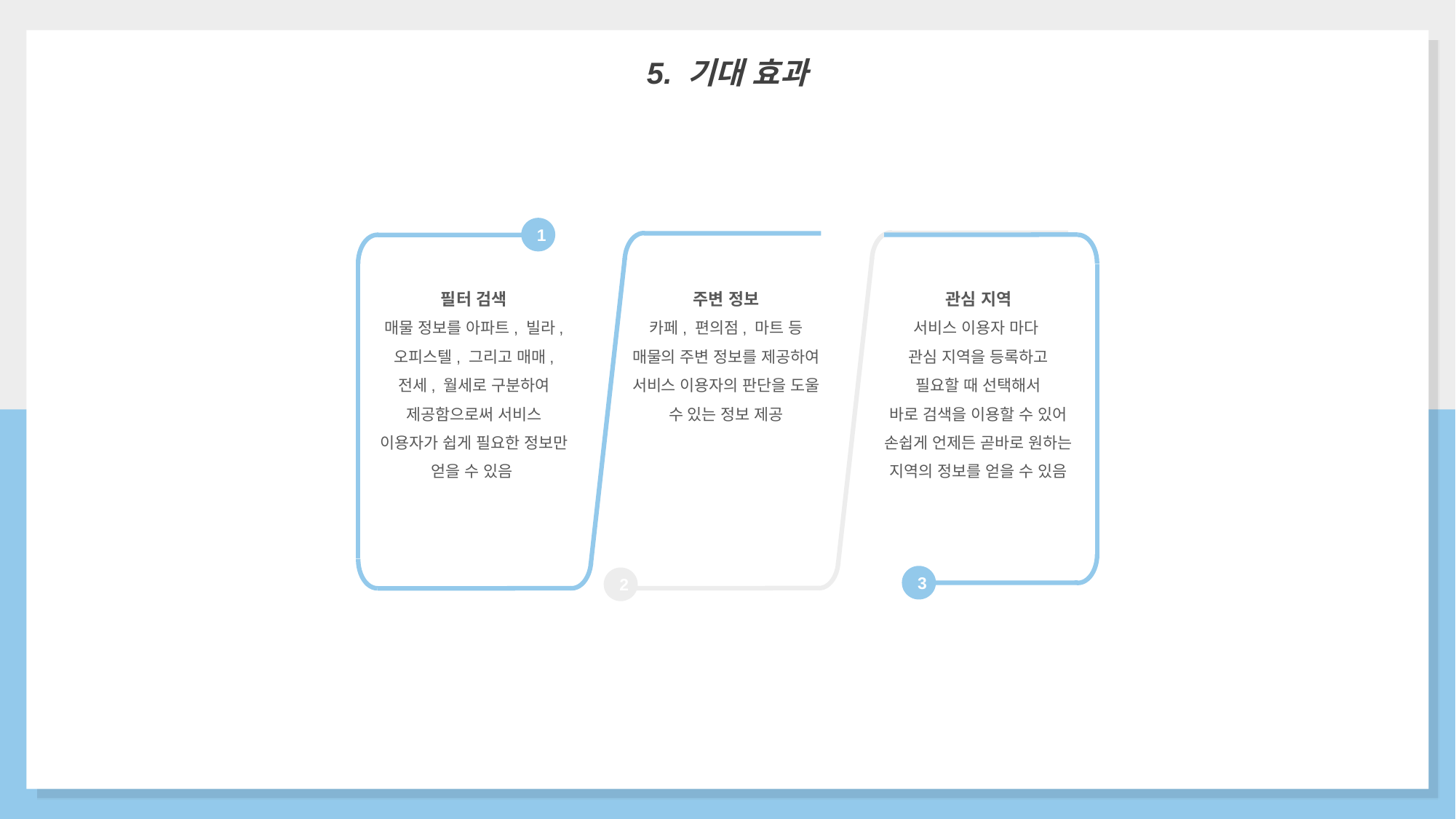

5. 기대 효과
1

필터 검색
매물 정보를 아파트, 빌라, 오피스텔, 그리고 매매, 전세, 월세로 구분하여 제공함으로써 서비스 이용자가 쉽게 필요한 정보만 얻을 수 있음
주변 정보
카페, 편의점, 마트 등 매물의 주변 정보를 제공하여 서비스 이용자의 판단을 도울 수 있는 정보 제공
관심 지역
서비스 이용자 마다
관심 지역을 등록하고
필요할 때 선택해서
바로 검색을 이용할 수 있어 손쉽게 언제든 곧바로 원하는 지역의 정보를 얻을 수 있음

3
2